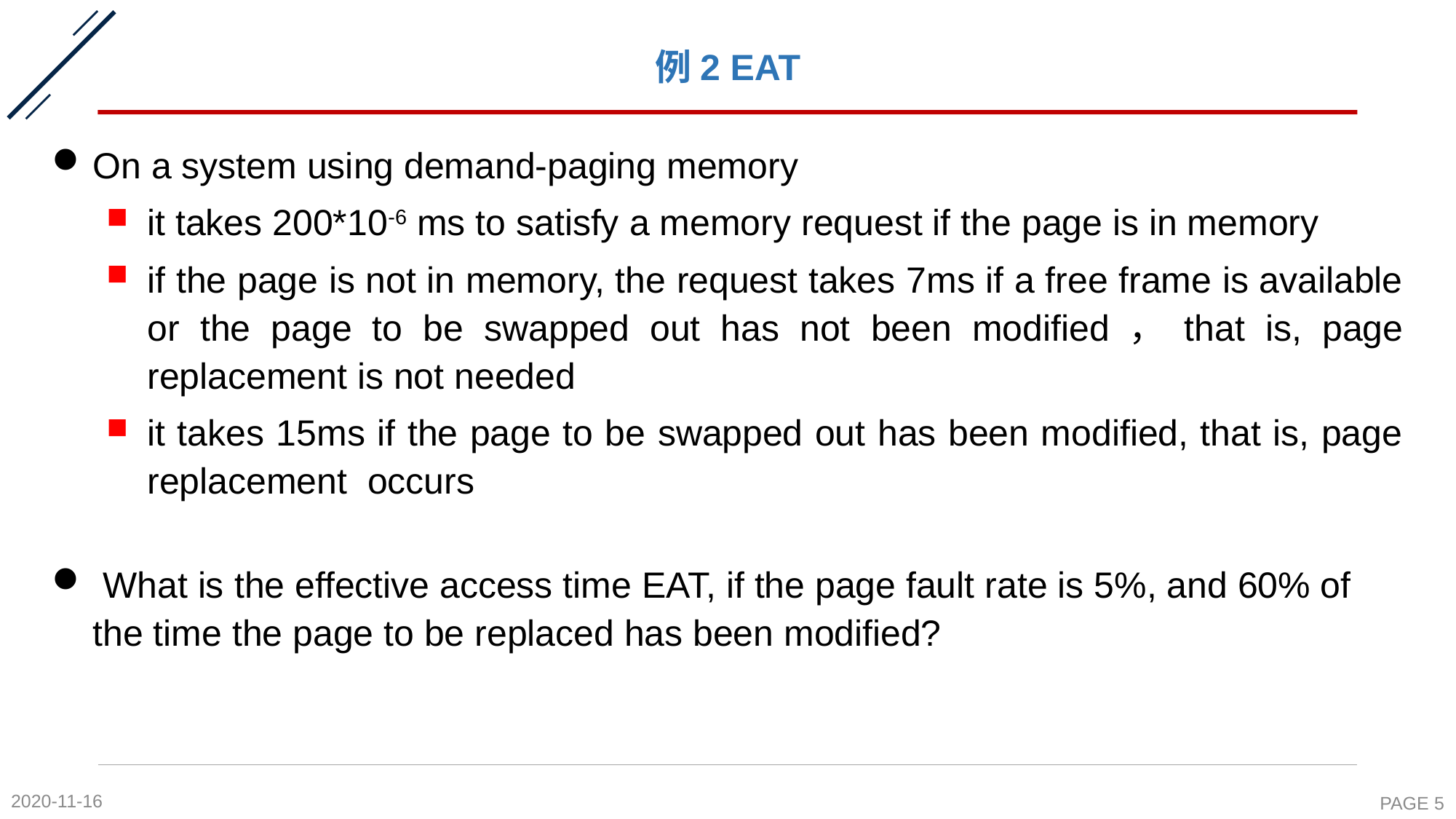

# 例2 EAT

On a system using demand-paging memory
it takes 200*10-6 ms to satisfy a memory request if the page is in memory
if the page is not in memory, the request takes 7ms if a free frame is available or the page to be swapped out has not been modified，that is, page replacement is not needed
it takes 15ms if the page to be swapped out has been modified, that is, page replacement  occurs

 What is the effective access time EAT, if the page fault rate is 5%, and 60% of the time the page to be replaced has been modified?
2020-11-16
PAGE 5